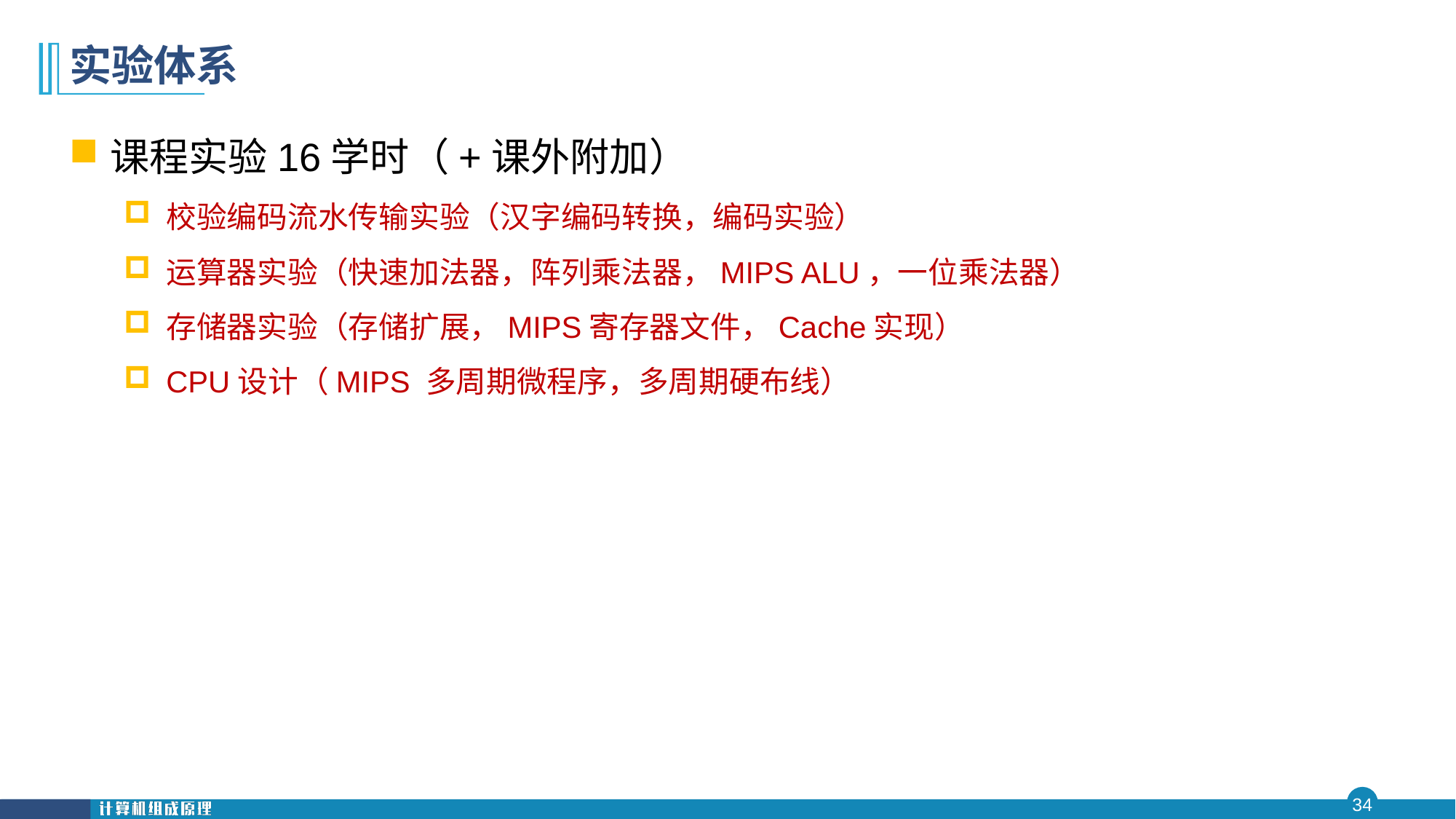

# 实验体系
课程实验16学时（+课外附加）
校验编码流水传输实验（汉字编码转换，编码实验）
运算器实验（快速加法器，阵列乘法器，MIPS ALU，一位乘法器）
存储器实验（存储扩展，MIPS寄存器文件，Cache实现）
CPU设计（MIPS 多周期微程序，多周期硬布线）